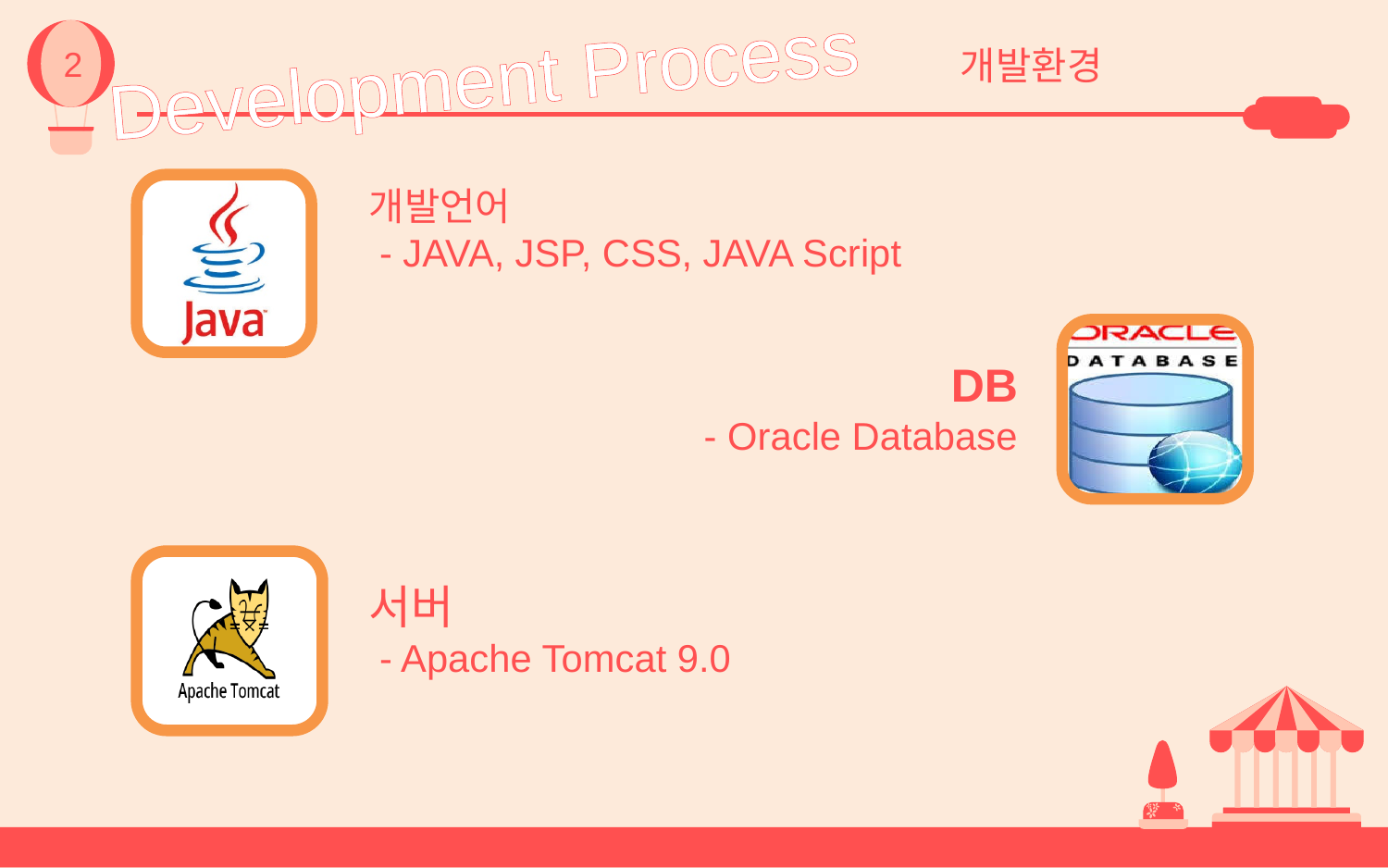

2

Development Process
개발환경

개발언어
 - JAVA, JSP, CSS, JAVA Script

DB
 - Oracle Database

서버
 - Apache Tomcat 9.0